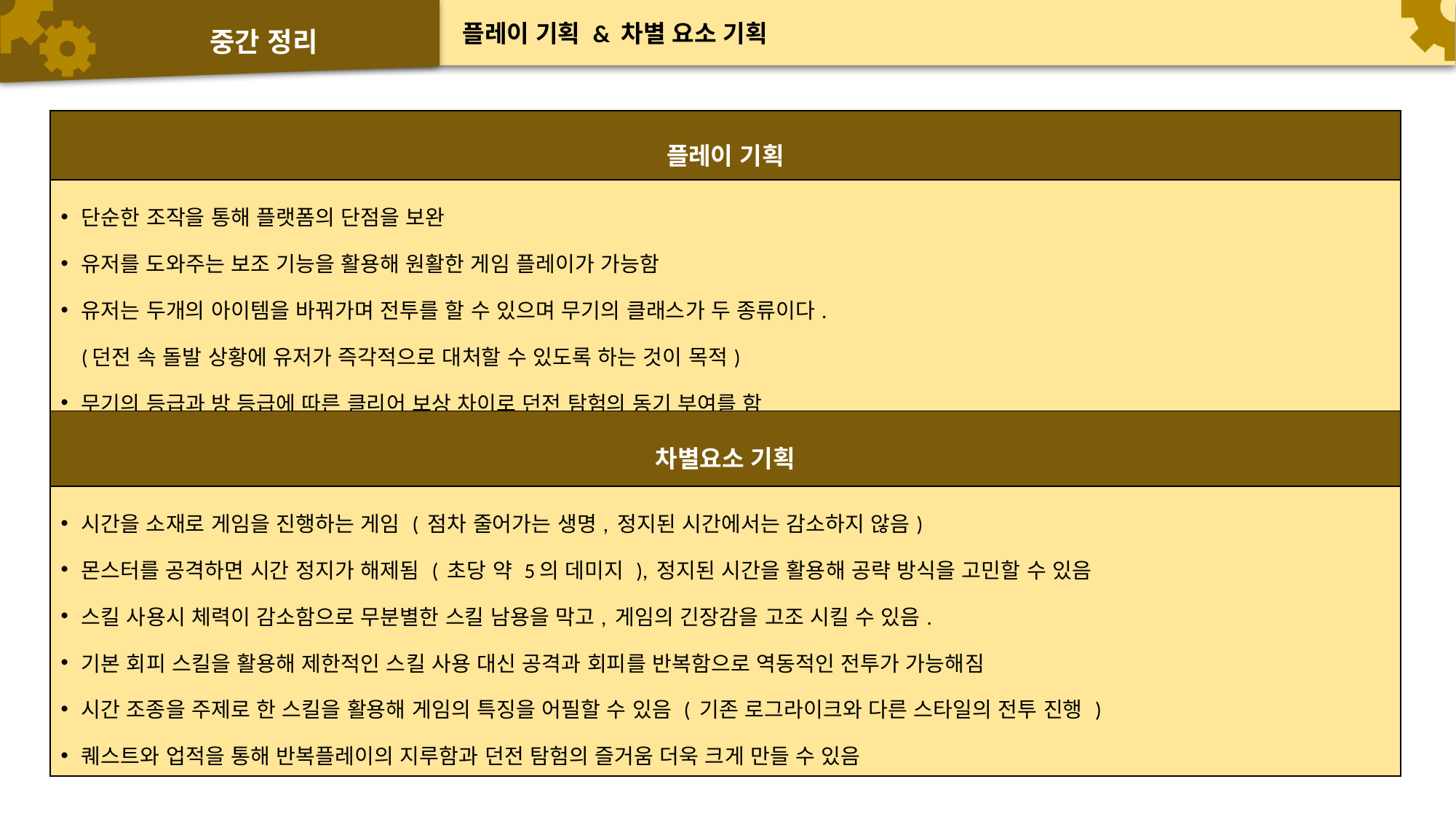

# 중간 정리
플레이 기획 & 차별 요소 기획
| 플레이 기획 |
| --- |
| 단순한 조작을 통해 플랫폼의 단점을 보완 유저를 도와주는 보조 기능을 활용해 원활한 게임 플레이가 가능함 유저는 두개의 아이템을 바꿔가며 전투를 할 수 있으며 무기의 클래스가 두 종류이다. (던전 속 돌발 상황에 유저가 즉각적으로 대처할 수 있도록 하는 것이 목적) 무기의 등급과 방 등급에 따른 클리어 보상 차이로 던전 탐험의 동기 부여를 함 |
| 차별요소 기획 |
| --- |
| 시간을 소재로 게임을 진행하는 게임 ( 점차 줄어가는 생명, 정지된 시간에서는 감소하지 않음) 몬스터를 공격하면 시간 정지가 해제됨 ( 초당 약 5의 데미지 ), 정지된 시간을 활용해 공략 방식을 고민할 수 있음 스킬 사용시 체력이 감소함으로 무분별한 스킬 남용을 막고, 게임의 긴장감을 고조 시킬 수 있음. 기본 회피 스킬을 활용해 제한적인 스킬 사용 대신 공격과 회피를 반복함으로 역동적인 전투가 가능해짐 시간 조종을 주제로 한 스킬을 활용해 게임의 특징을 어필할 수 있음 ( 기존 로그라이크와 다른 스타일의 전투 진행 ) 퀘스트와 업적을 통해 반복플레이의 지루함과 던전 탐험의 즐거움 더욱 크게 만들 수 있음 |